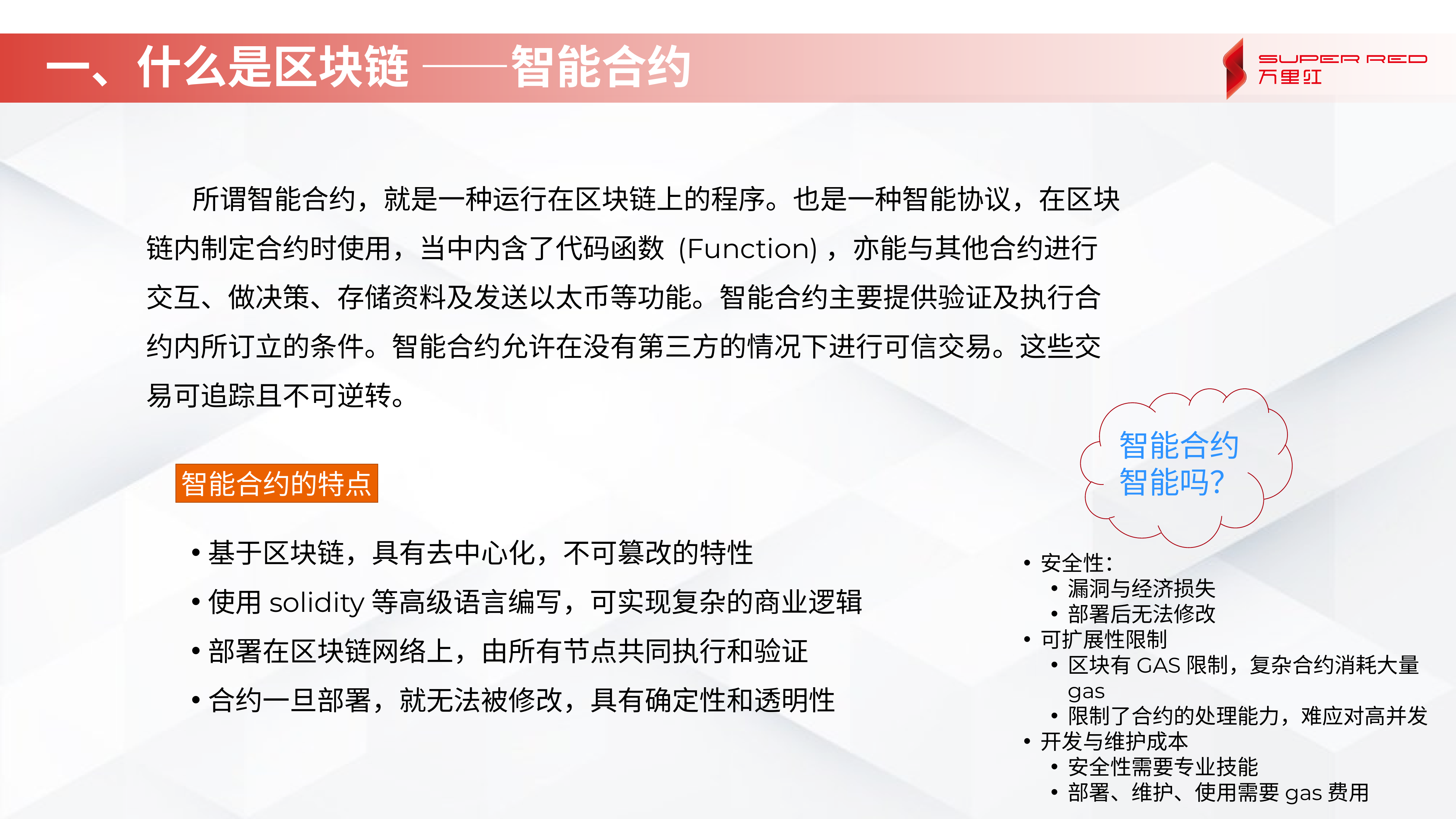

# 一、什么是区块链 ——智能合约
       所谓智能合约，就是一种运行在区块链上的程序。也是一种智能协议，在区块链内制定合约时使用，当中内含了代码函数 (Function)，亦能与其他合约进行交互、做决策、存储资料及发送以太币等功能。智能合约主要提供验证及执行合约内所订立的条件。智能合约允许在没有第三方的情况下进行可信交易。这些交易可追踪且不可逆转。

智能合约智能吗？
智能合约的特点
基于区块链，具有去中心化，不可篡改的特性
使用solidity等高级语言编写，可实现复杂的商业逻辑
部署在区块链网络上，由所有节点共同执行和验证
合约一旦部署，就无法被修改，具有确定性和透明性
安全性：
漏洞与经济损失
部署后无法修改
可扩展性限制
区块有GAS限制，复杂合约消耗大量gas
限制了合约的处理能力，难应对高并发
开发与维护成本
安全性需要专业技能
部署、维护、使用需要gas费用